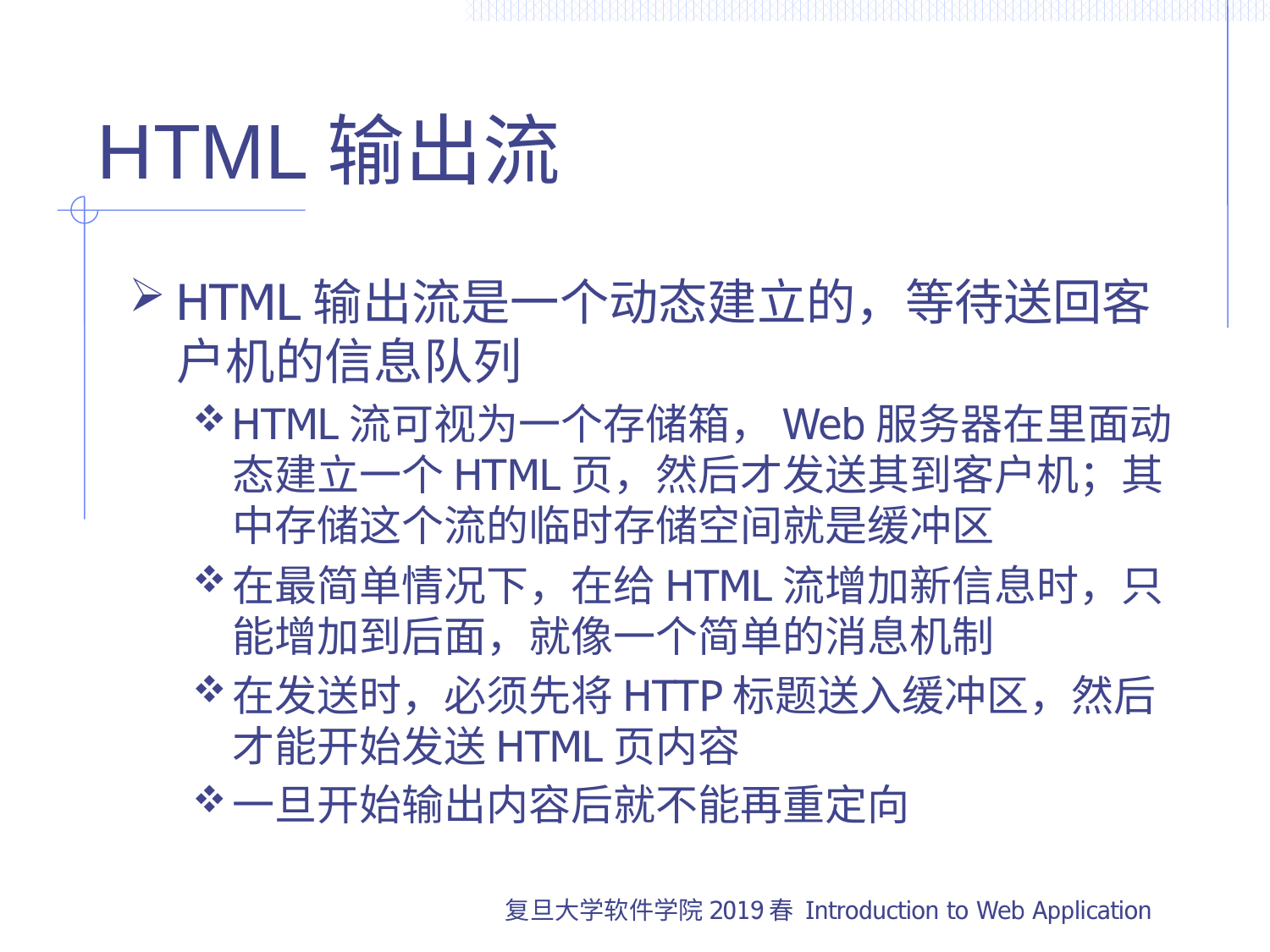

# HTML输出流
HTML输出流是一个动态建立的，等待送回客户机的信息队列
HTML流可视为一个存储箱，Web服务器在里面动态建立一个HTML页，然后才发送其到客户机；其中存储这个流的临时存储空间就是缓冲区
在最简单情况下，在给HTML流增加新信息时，只能增加到后面，就像一个简单的消息机制
在发送时，必须先将HTTP标题送入缓冲区，然后才能开始发送HTML页内容
一旦开始输出内容后就不能再重定向